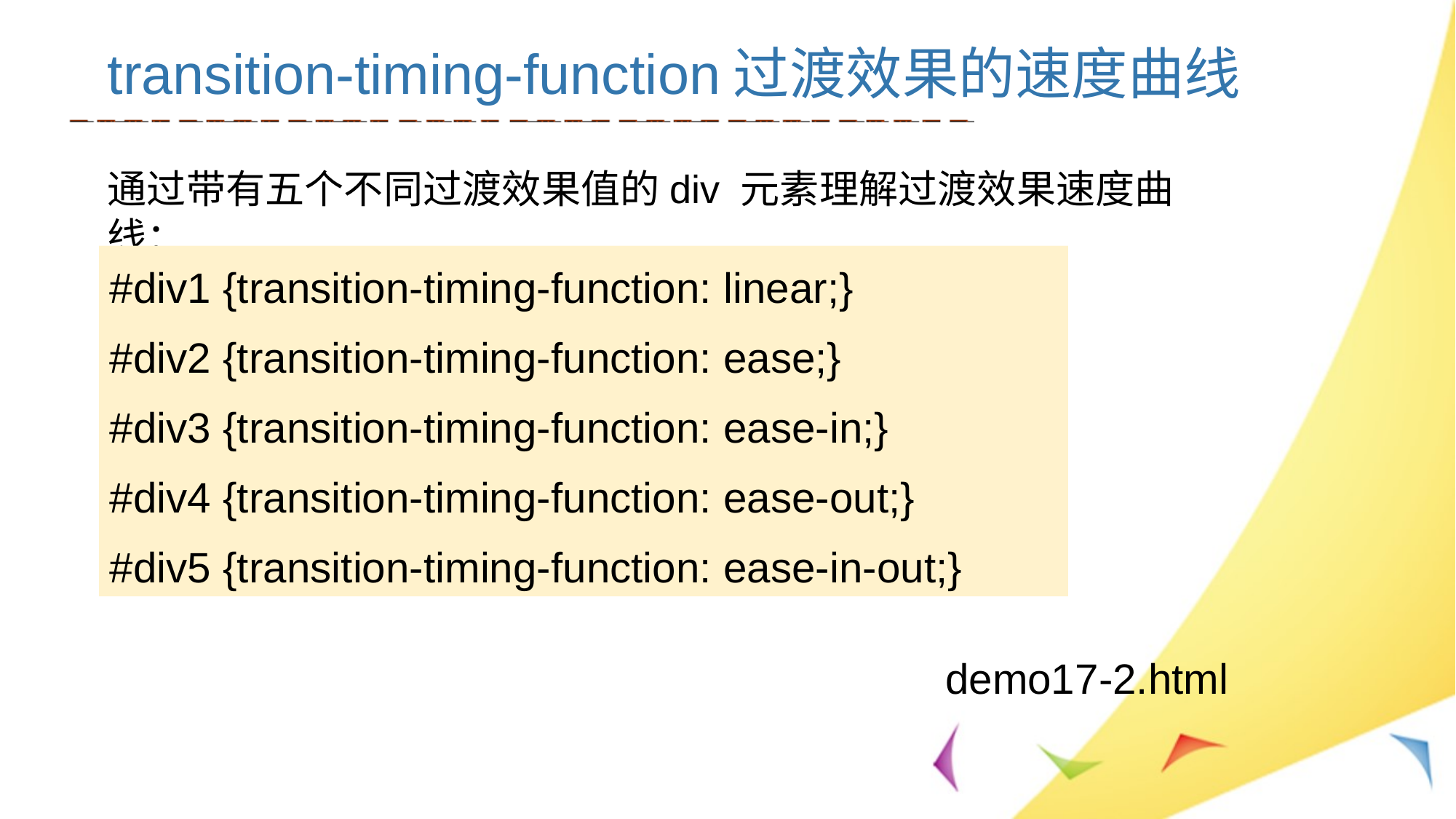

transition-timing-function过渡效果的速度曲线

通过带有五个不同过渡效果值的div 元素理解过渡效果速度曲线：
#div1 {transition-timing-function: linear;}
#div2 {transition-timing-function: ease;}
#div3 {transition-timing-function: ease-in;}
#div4 {transition-timing-function: ease-out;}
#div5 {transition-timing-function: ease-in-out;}
demo17-2.html